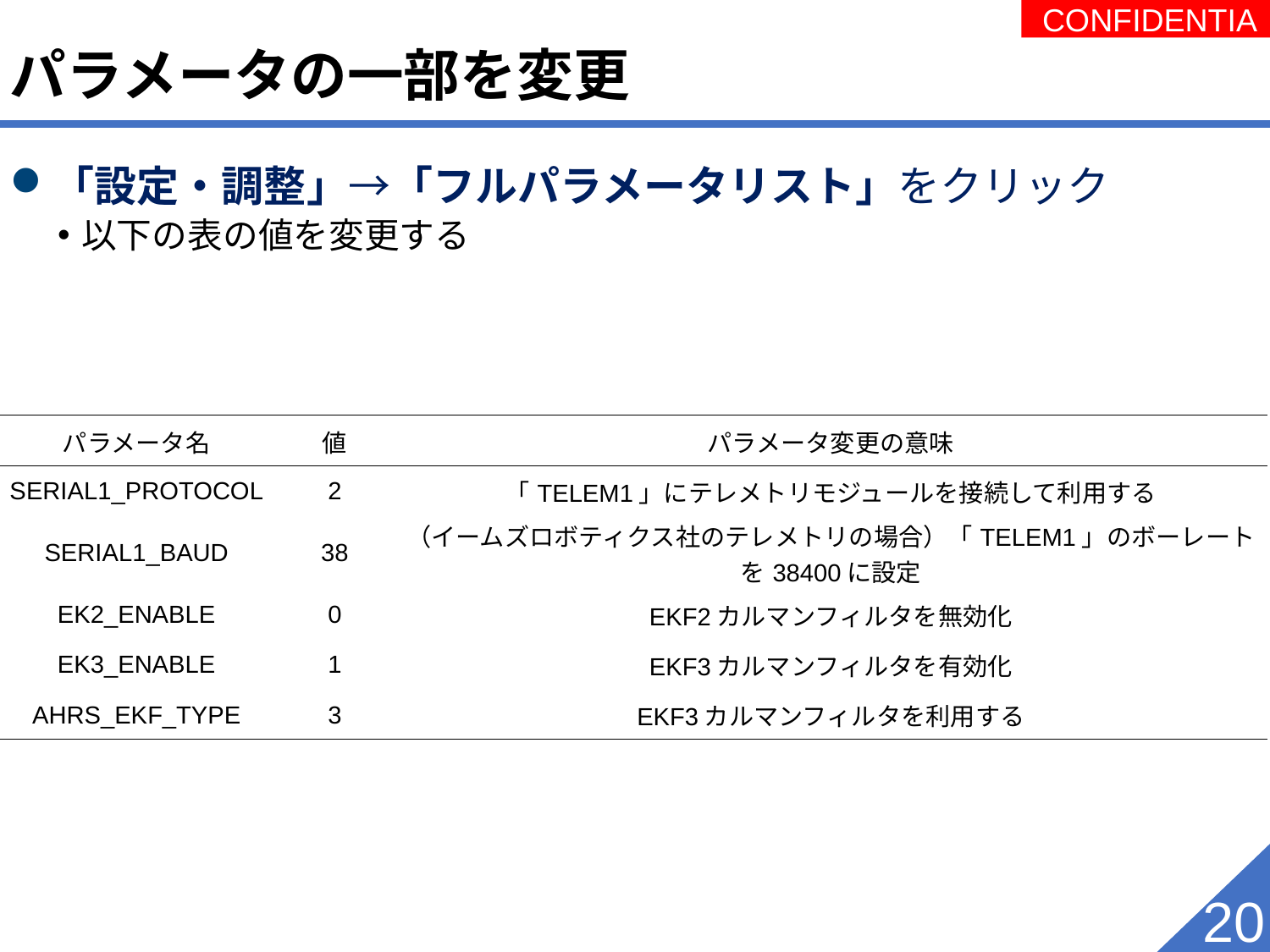

# パラメータの一部を変更
「設定・調整」→「フルパラメータリスト」をクリック
以下の表の値を変更する
| パラメータ名 | 値 | パラメータ変更の意味 |
| --- | --- | --- |
| SERIAL1\_PROTOCOL | 2 | 「TELEM1」にテレメトリモジュールを接続して利用する |
| SERIAL1\_BAUD | 38 | （イームズロボティクス社のテレメトリの場合）「TELEM1」のボーレートを38400に設定 |
| EK2\_ENABLE | 0 | EKF2カルマンフィルタを無効化 |
| EK3\_ENABLE | 1 | EKF3カルマンフィルタを有効化 |
| AHRS\_EKF\_TYPE | 3 | EKF3カルマンフィルタを利用する |
20